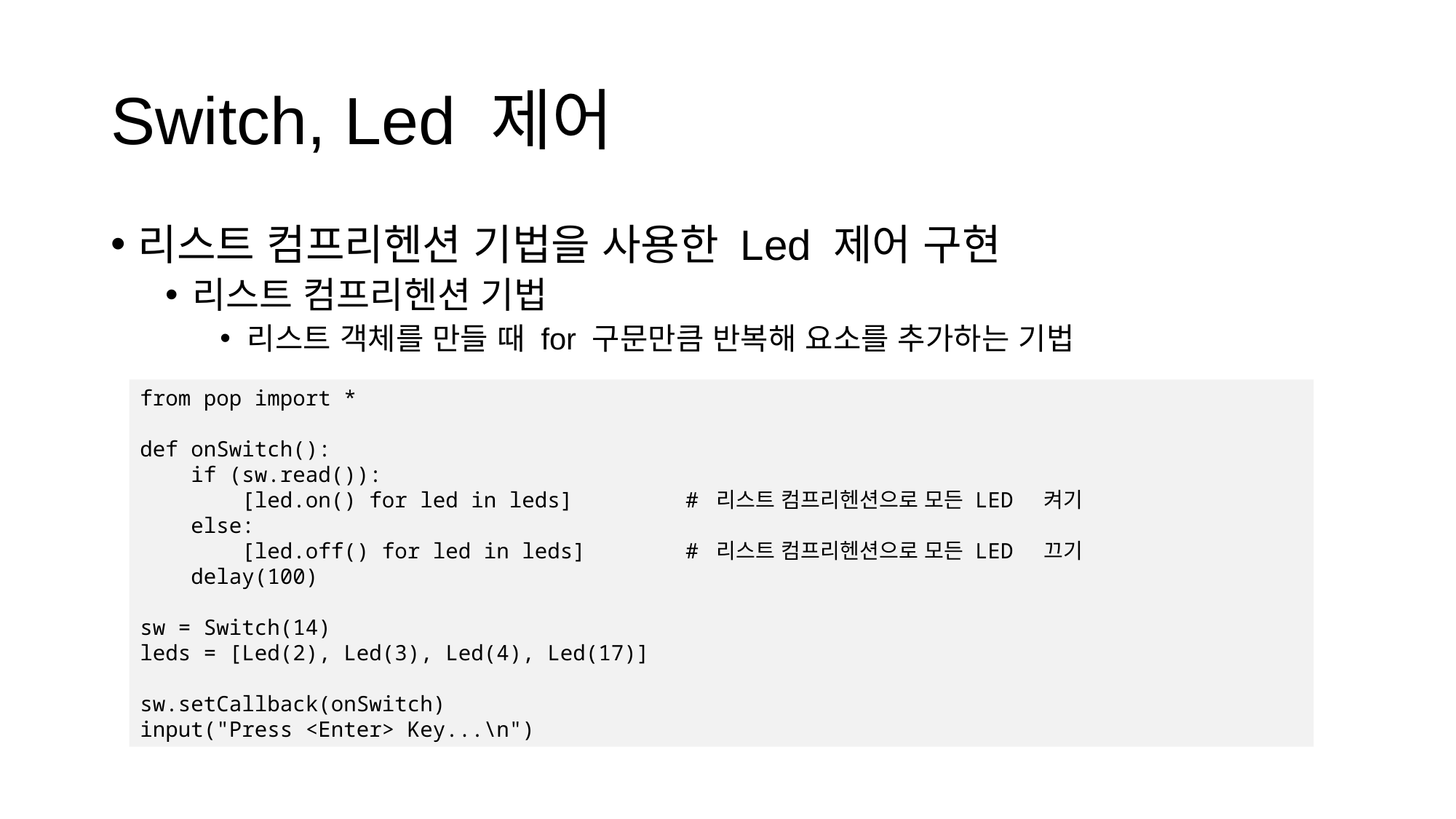

# Switch, Led 제어
리스트 컴프리헨션 기법을 사용한 Led 제어 구현
리스트 컴프리헨션 기법
리스트 객체를 만들 때 for 구문만큼 반복해 요소를 추가하는 기법
from pop import *

def onSwitch():
    if (sw.read()):
        [led.on() for led in leds] 	# 리스트 컴프리헨션으로 모든 LED  켜기
    else:
        [led.off() for led in leds] 	# 리스트 컴프리헨션으로 모든 LED  끄기
    delay(100)

sw = Switch(14)
leds = [Led(2), Led(3), Led(4), Led(17)]

sw.setCallback(onSwitch)
input("Press <Enter> Key...\n")